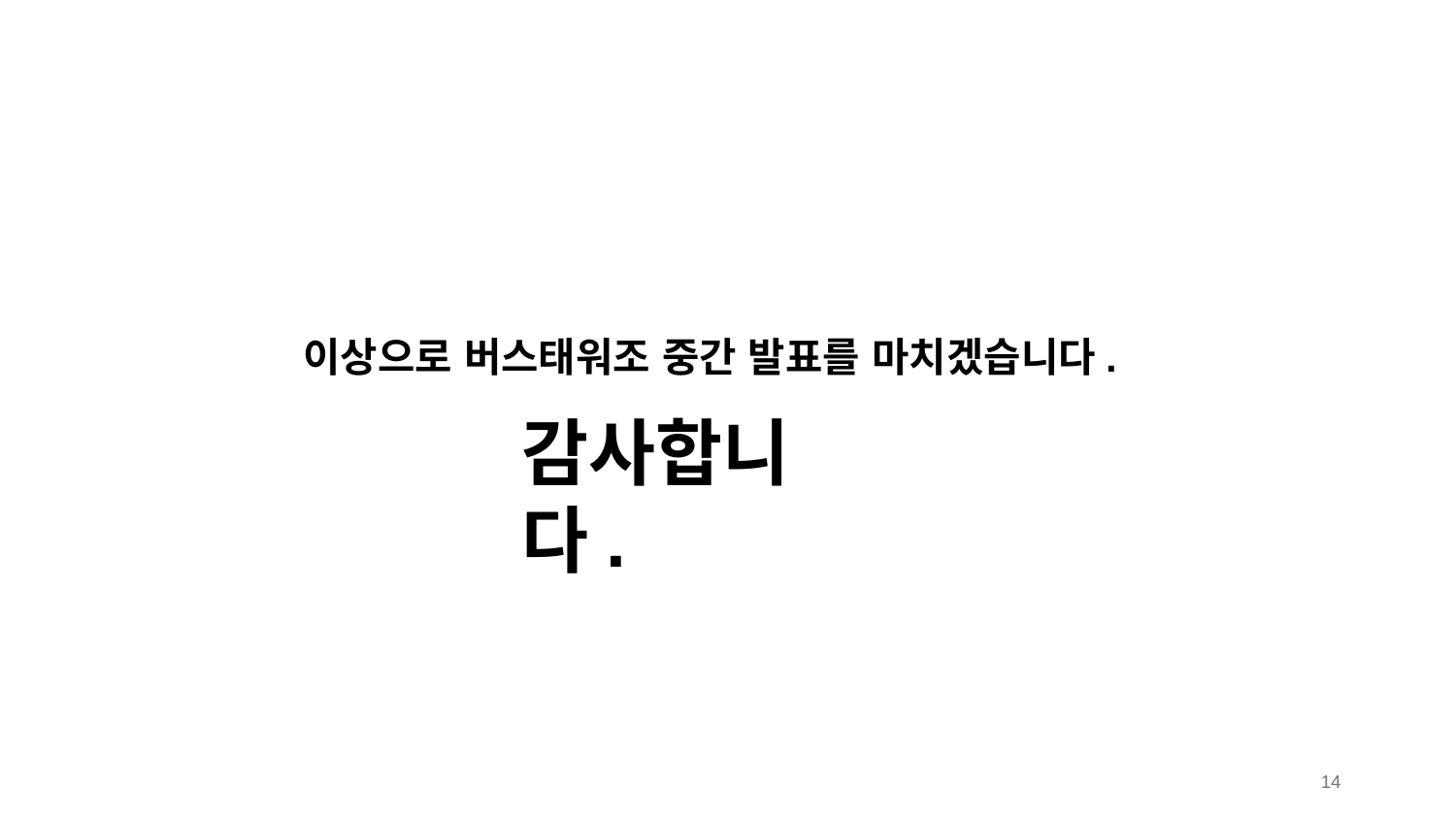

이상으로 버스태워조 중간 발표를 마치겠습니다.
감사합니다.
14